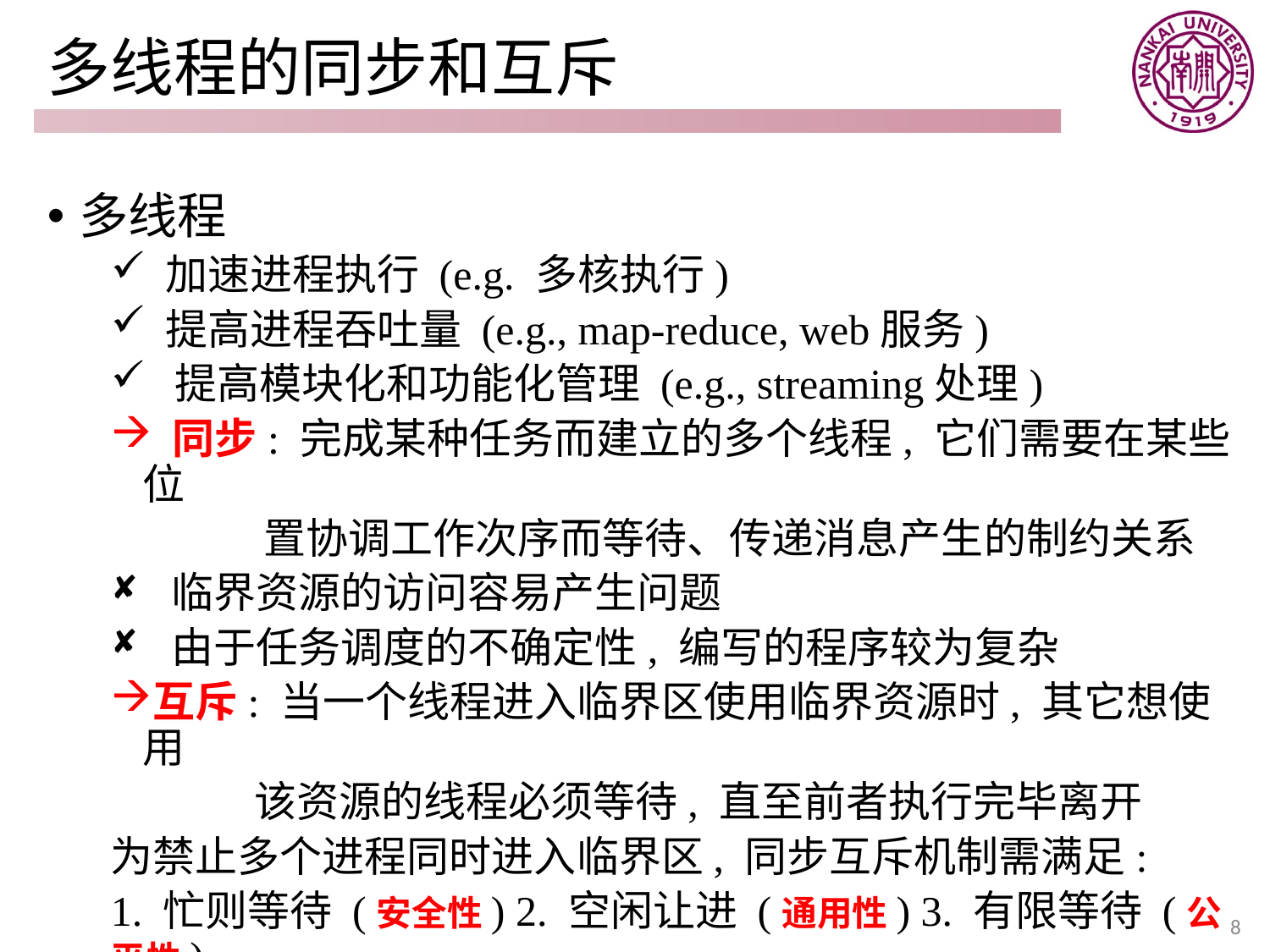

# 多线程的同步和互斥
多线程
 加速进程执行 (e.g. 多核执行)
 提高进程吞吐量 (e.g., map-reduce, web服务)
  提高模块化和功能化管理 (e.g., streaming处理)
 同步: 完成某种任务而建立的多个线程, 它们需要在某些位
               置协调工作次序而等待、传递消息产生的制约关系
  临界资源的访问容易产生问题
  由于任务调度的不确定性, 编写的程序较为复杂
互斥: 当一个线程进入临界区使用临界资源时, 其它想使用
              该资源的线程必须等待, 直至前者执行完毕离开
为禁止多个进程同时进入临界区, 同步互斥机制需满足:
1. 忙则等待 (安全性) 2. 空闲让进 (通用性) 3. 有限等待 (公平性)

8